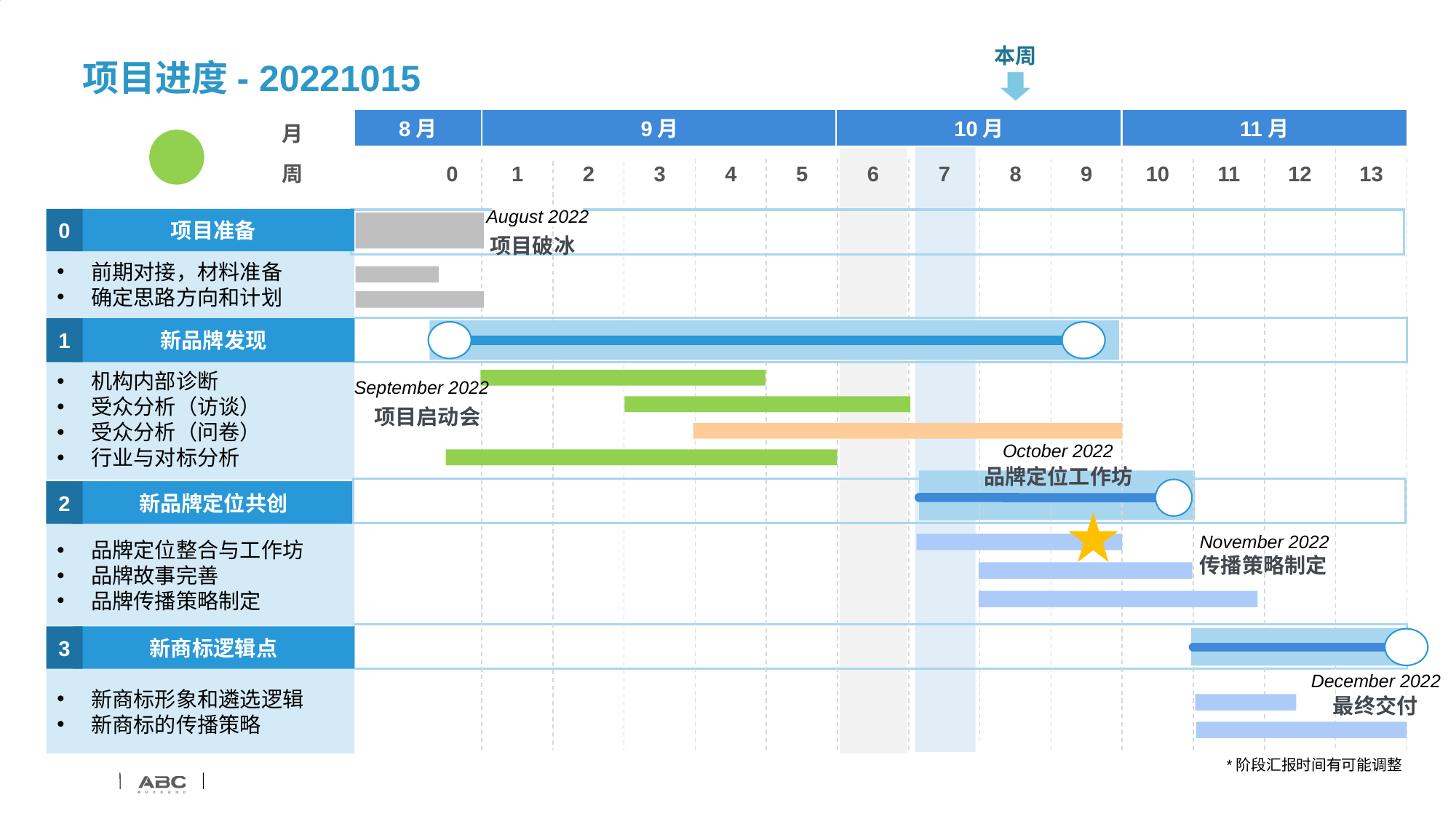

本周
# 项目进度- 20221015

8月
9月
10月
11月
月

周
0
1
2
3
4
5
6
7
8
9
10
11
12
13
August 2022
0
项目准备

项目破冰
前期对接，材料准备
确定思路方向和计划

1
新品牌发现

机构内部诊断
受众分析（访谈）
受众分析（问卷）
行业与对标分析

September 2022
项目启动会

October 2022

品牌定位工作坊

2
新品牌定位共创

品牌定位整合与工作坊
品牌故事完善
品牌传播策略制定
November 2022

传播策略制定

3
新商标逻辑点

新商标形象和遴选逻辑
新商标的传播策略
December 2022
最终交付

*阶段汇报时间有可能调整

51